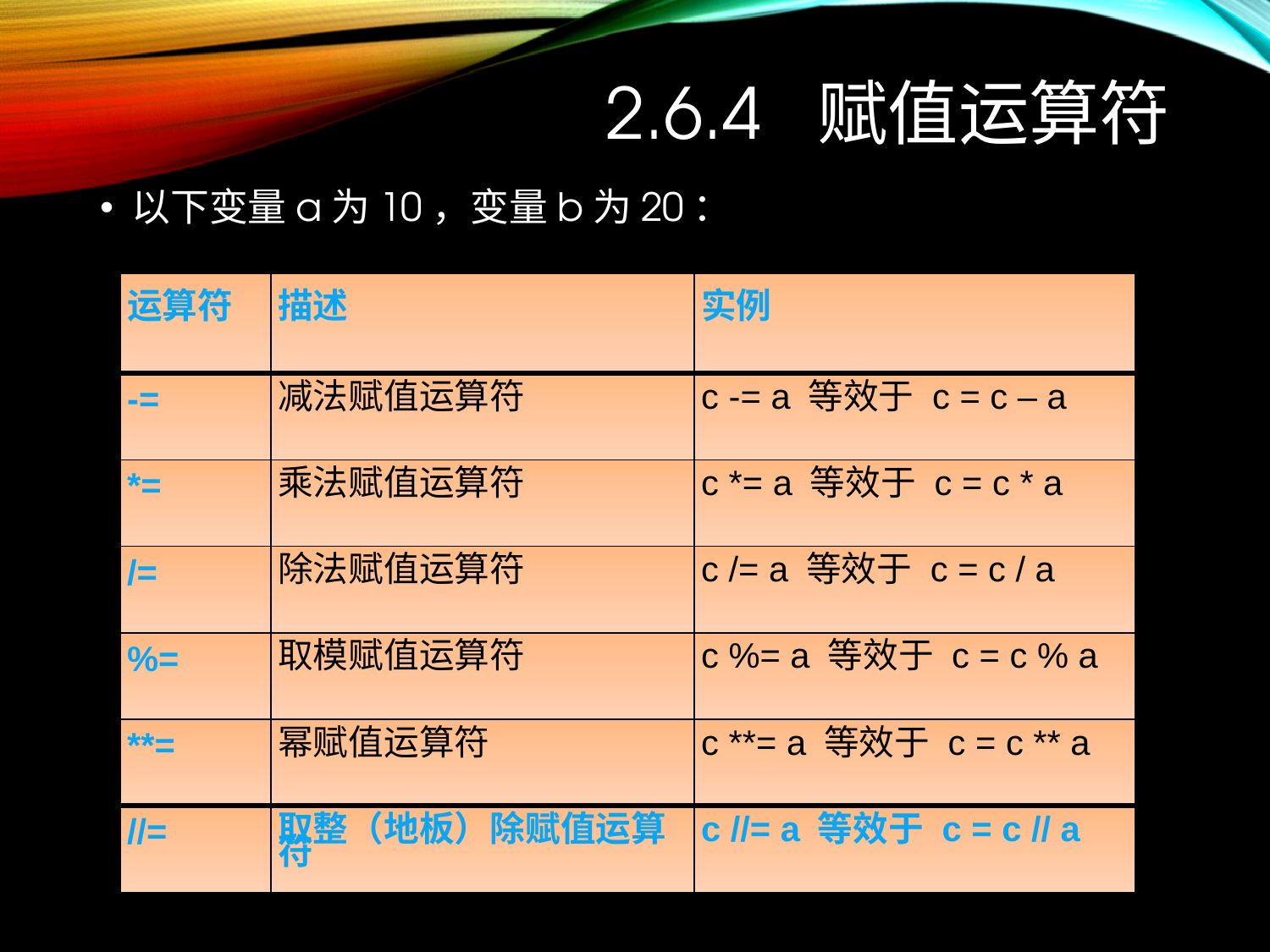

# 2.6.4  赋值运算符
以下变量a为10，变量b为20：

| 运算符 | 描述 | 实例 |
| --- | --- | --- |
| -= | 减法赋值运算符 | c -= a 等效于 c = c – a |
| \*= | 乘法赋值运算符 | c \*= a 等效于 c = c \* a |
| /= | 除法赋值运算符 | c /= a 等效于 c = c / a |
| %= | 取模赋值运算符 | c %= a 等效于 c = c % a |
| \*\*= | 幂赋值运算符 | c \*\*= a 等效于 c = c \*\* a |
| //= | 取整（地板）除赋值运算符 | c //= a 等效于 c = c // a |
| 运算符 | 描述 | 实例 |
| --- | --- | --- |
| = | 简单的赋值运算符 | c = a + b 将 a + b 的运算结果赋值为 c |
| += | 加法赋值运算符 | c += a 等效于 c = c + a |